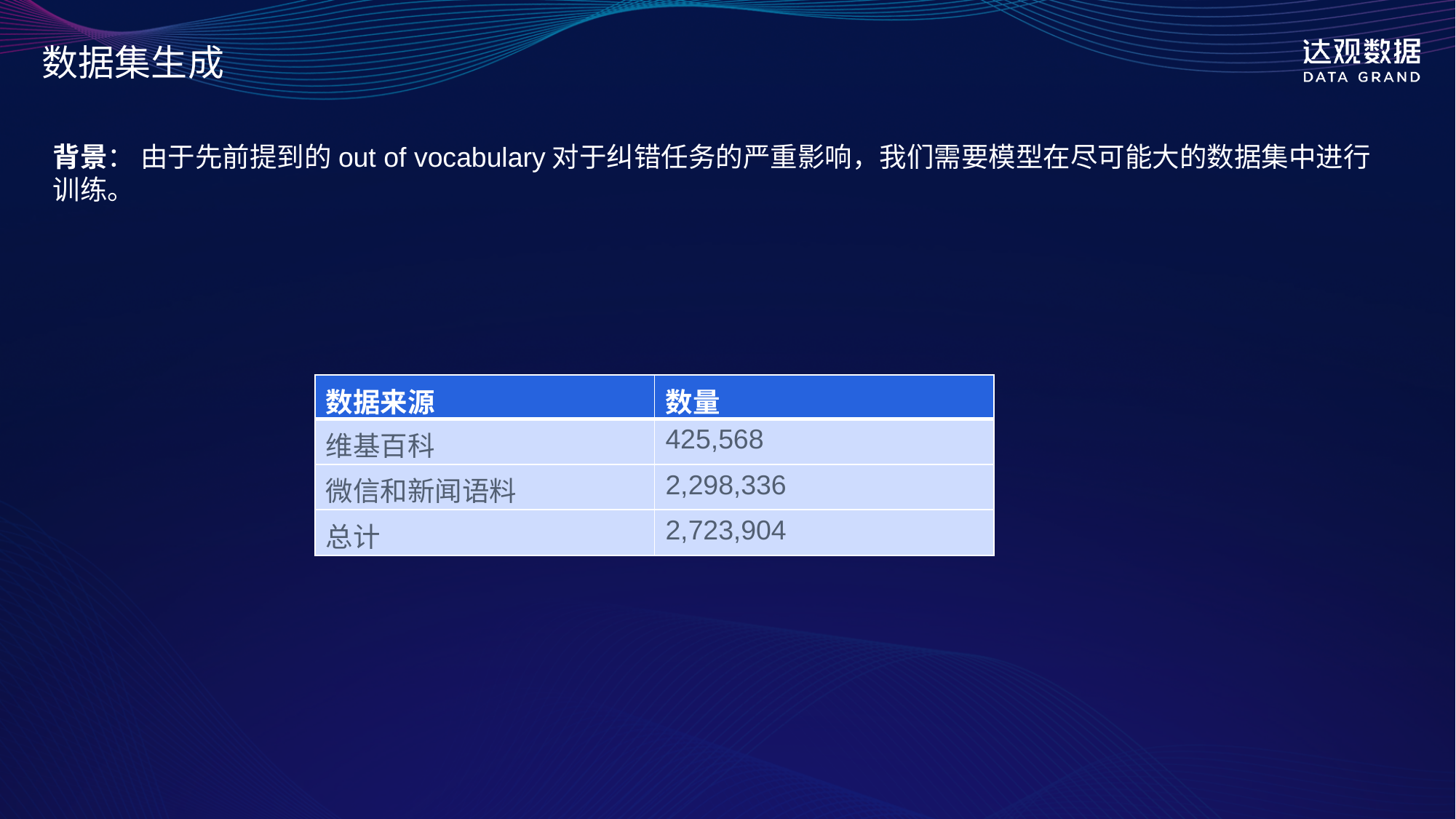

# 数据集生成
背景： 由于先前提到的out of vocabulary对于纠错任务的严重影响，我们需要模型在尽可能大的数据集中进行训练。

| 数据来源 | 数量 |
| --- | --- |
| 维基百科 | 425,568 |
| 微信和新闻语料 | 2,298,336 |
| 总计 | 2,723,904 |